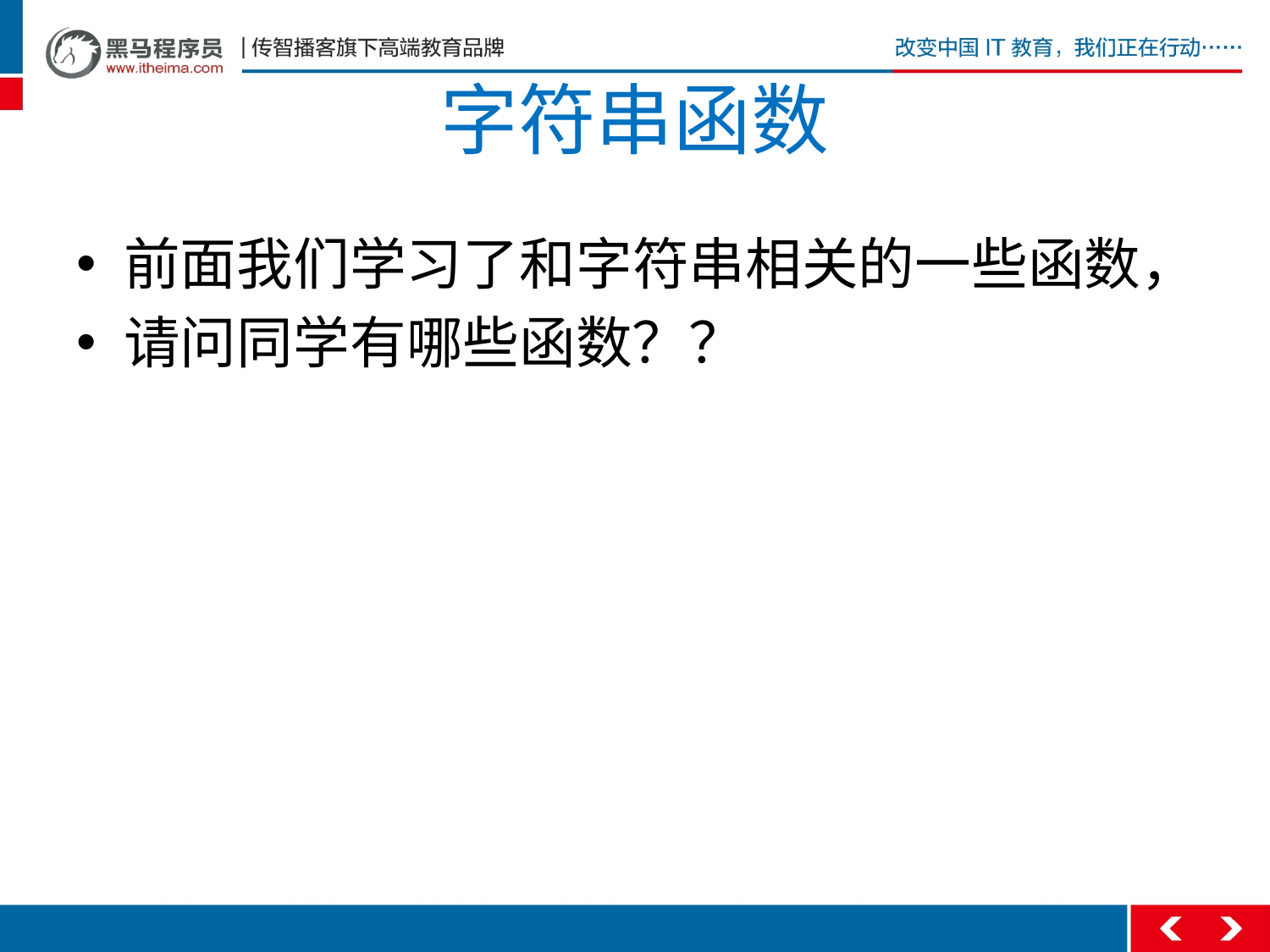

# 字符串函数
前面我们学习了和字符串相关的一些函数，
请问同学有哪些函数？？